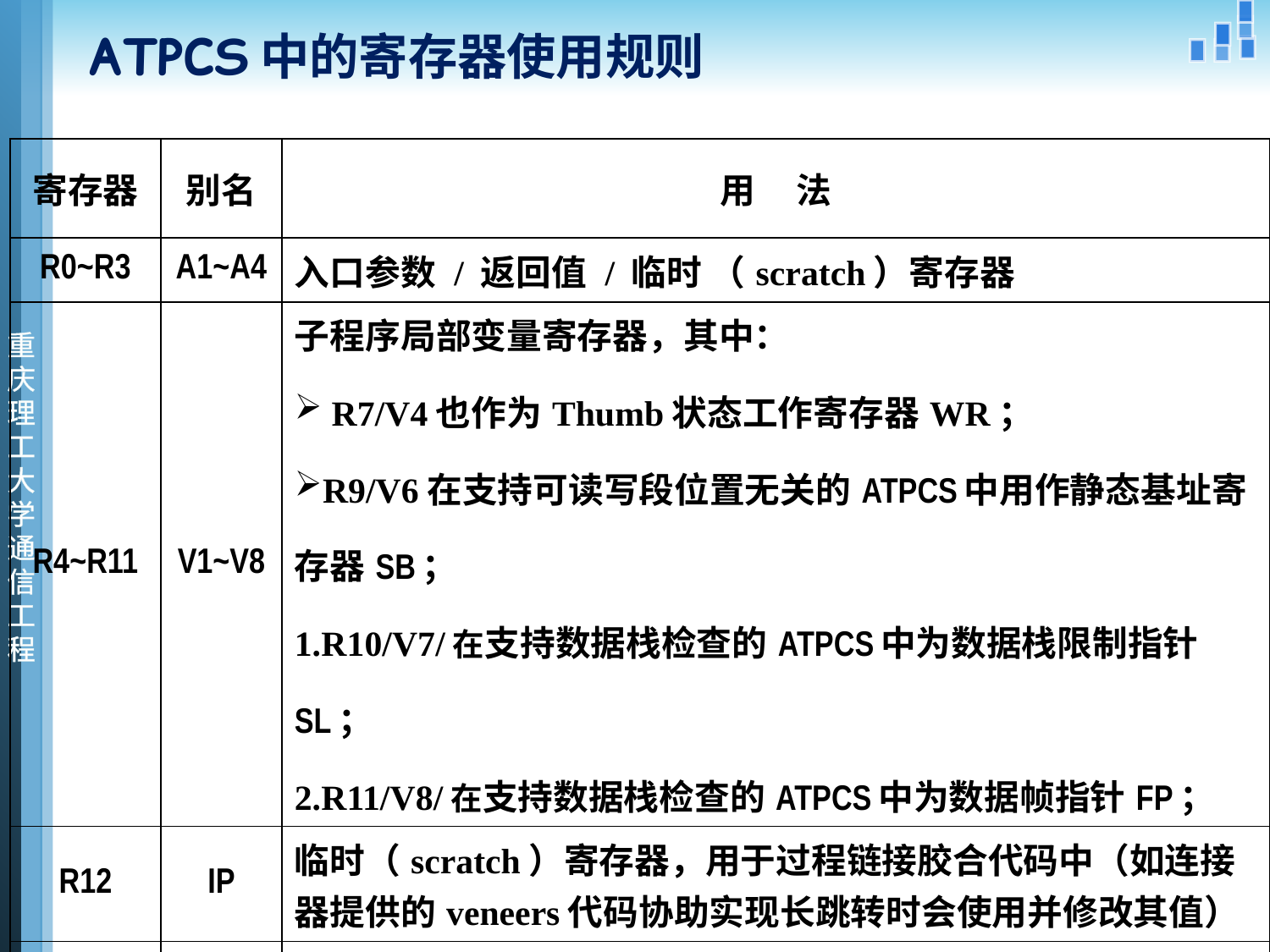

ATPCS中的寄存器使用规则
| 寄存器 | 别名 | 用 法 |
| --- | --- | --- |
| R0~R3 | A1~A4 | 入口参数 / 返回值 / 临时 （scratch）寄存器 |
| R4~R11 | V1~V8 | 子程序局部变量寄存器，其中： R7/V4也作为Thumb状态工作寄存器WR； R9/V6在支持可读写段位置无关的ATPCS中用作静态基址寄存器SB； R10/V7/在支持数据栈检查的ATPCS中为数据栈限制指针SL； R11/V8/在支持数据栈检查的ATPCS中为数据帧指针FP； |
| R12 | IP | 临时（scratch）寄存器，用于过程链接胶合代码中（如连接器提供的veneers代码协助实现长跳转时会使用并修改其值） |
| R13 | SP | 堆栈指针，不能用于其他用途 |
| R14 | LR | 连接寄存器 |
| R15 | PC | 程序计数器，不能用于其他用途 |